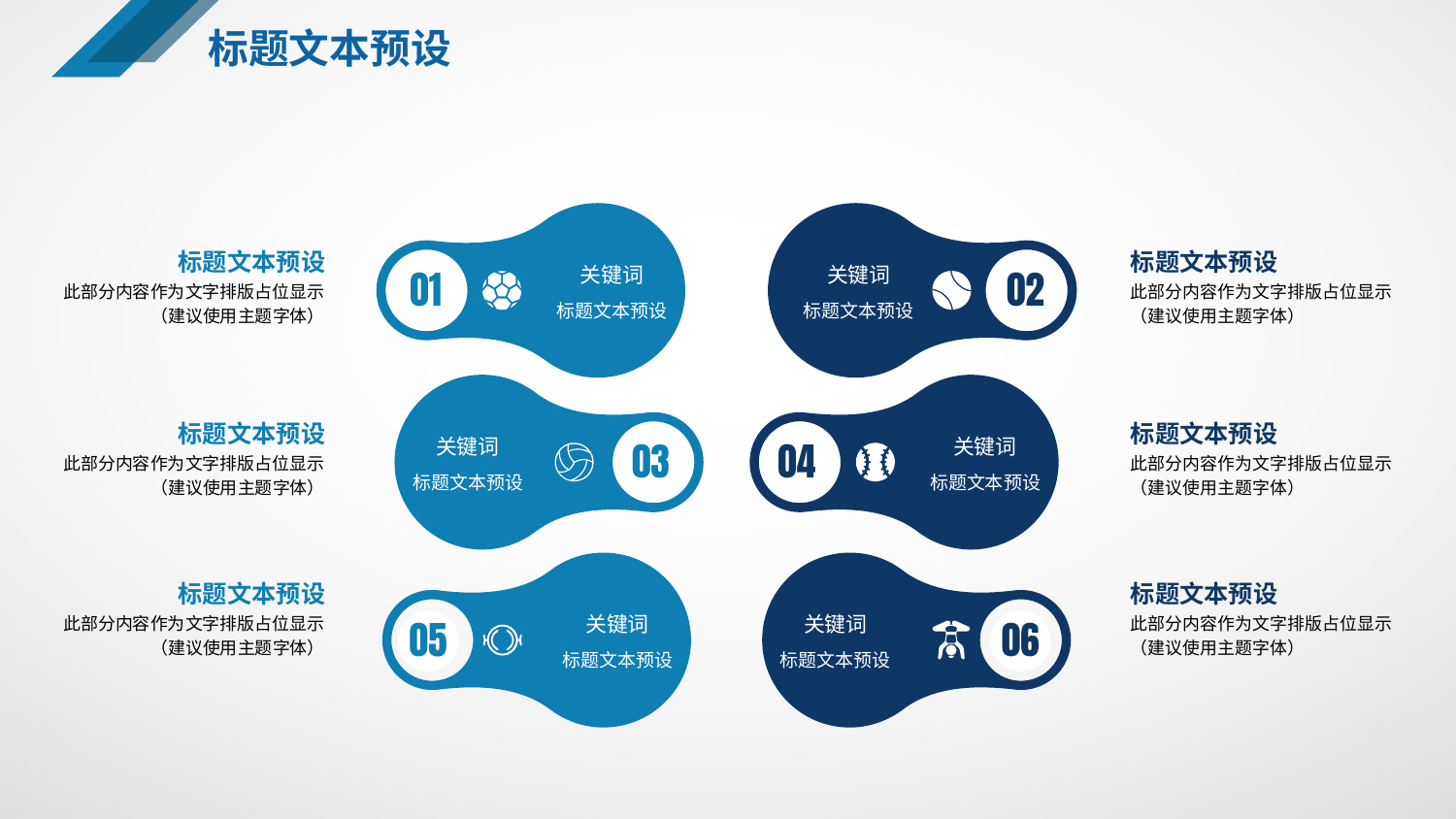

标题文本预设

关键词
标题文本预设
02

关键词
标题文本预设
01

标题文本预设
此部分内容作为文字排版占位显示
（建议使用主题字体）
标题文本预设
此部分内容作为文字排版占位显示
（建议使用主题字体）

关键词
标题文本预设
04

关键词
标题文本预设
03

标题文本预设
此部分内容作为文字排版占位显示
（建议使用主题字体）
标题文本预设
此部分内容作为文字排版占位显示
（建议使用主题字体）

关键词
标题文本预设
06

关键词
标题文本预设
05

标题文本预设
此部分内容作为文字排版占位显示
（建议使用主题字体）
标题文本预设
此部分内容作为文字排版占位显示
（建议使用主题字体）